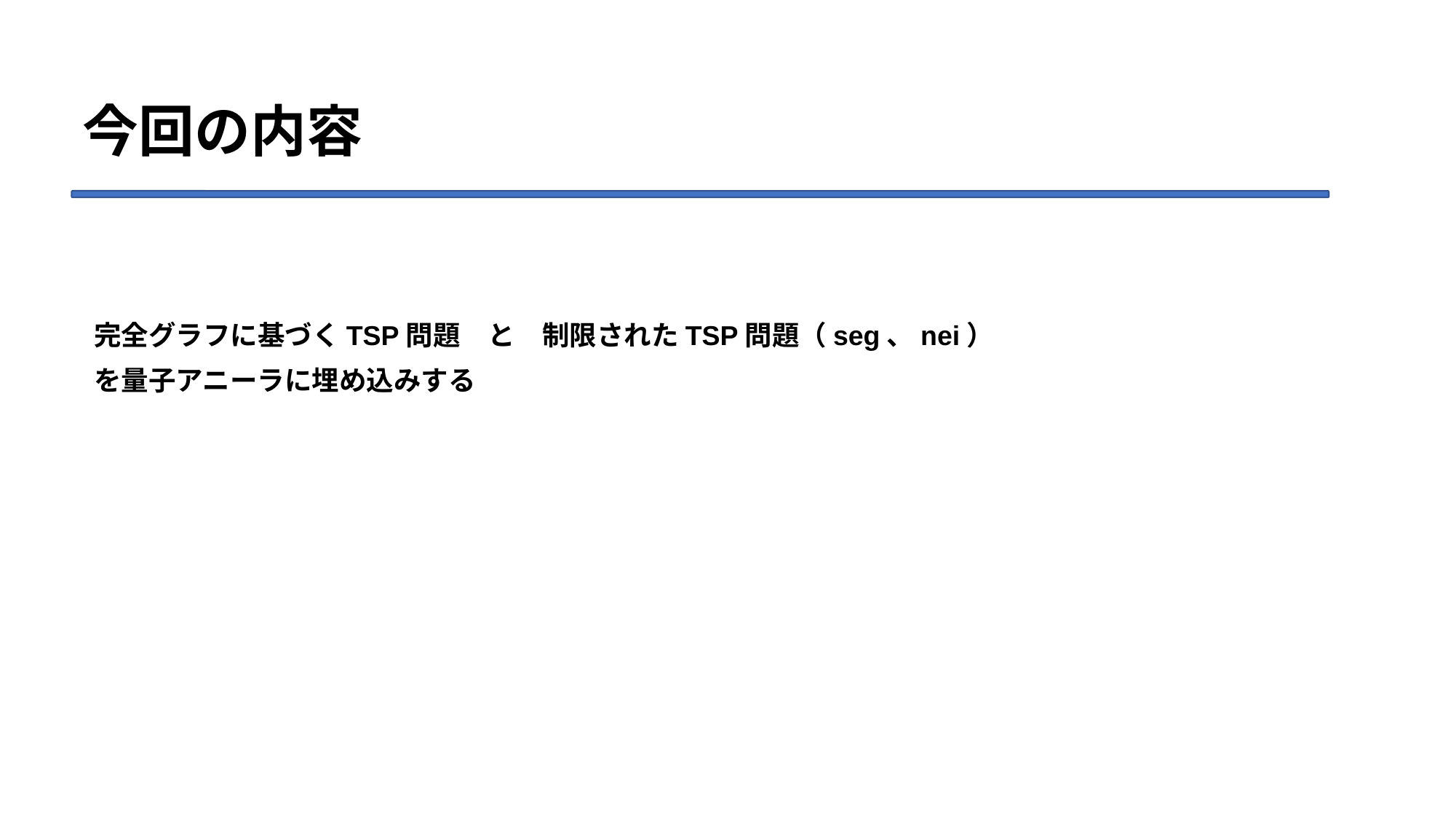

# 今回の内容

完全グラフに基づくTSP問題　と　制限されたTSP問題（seg、nei）
を量子アニーラに埋め込みする